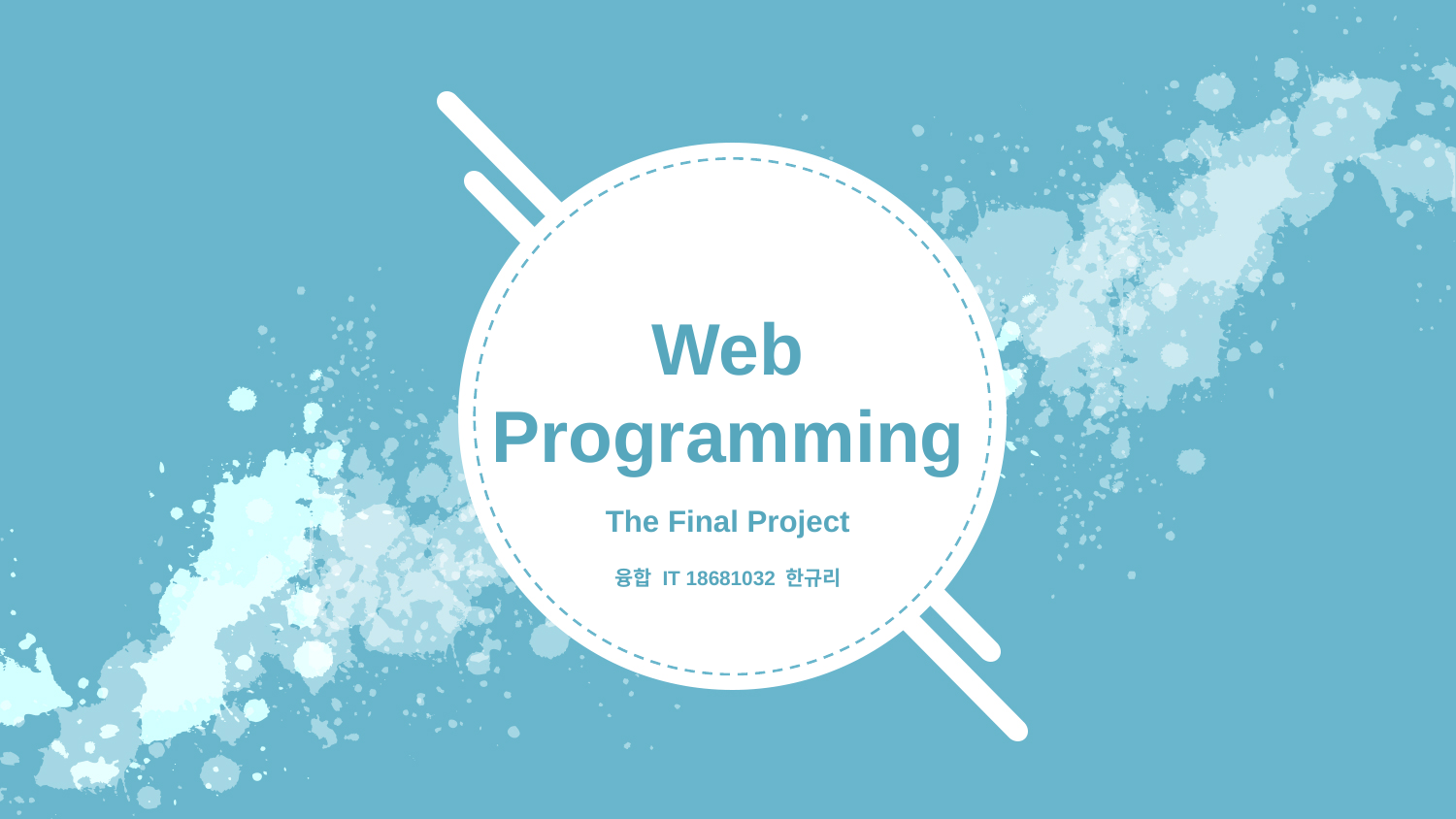

Web Programming
The Final Project
융합 IT 18681032 한규리